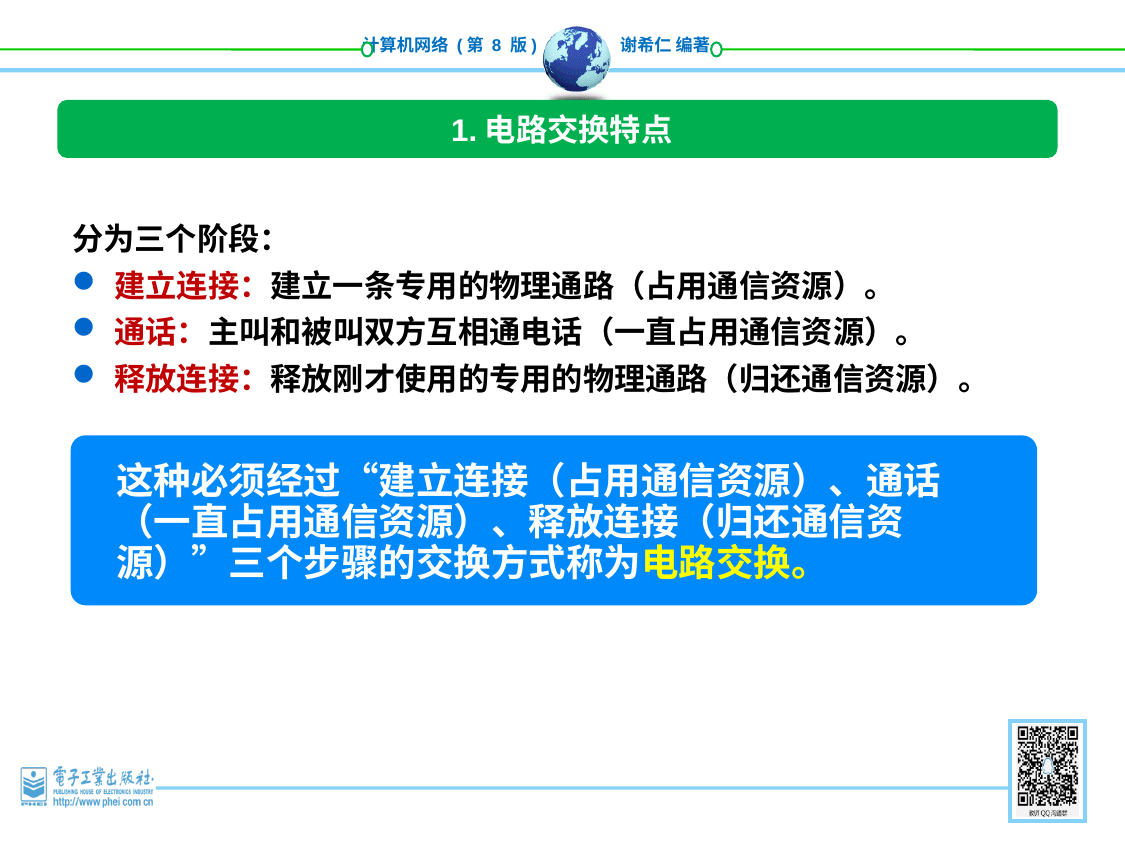

1.电路交换特点
分为三个阶段：
建立连接：建立一条专用的物理通路（占用通信资源）。
通话：主叫和被叫双方互相通电话（一直占用通信资源）。
释放连接：释放刚才使用的专用的物理通路（归还通信资源）。

这种必须经过“建立连接（占用通信资源）、通话（一直占用通信资源）、释放连接（归还通信资源）”三个步骤的交换方式称为电路交换。